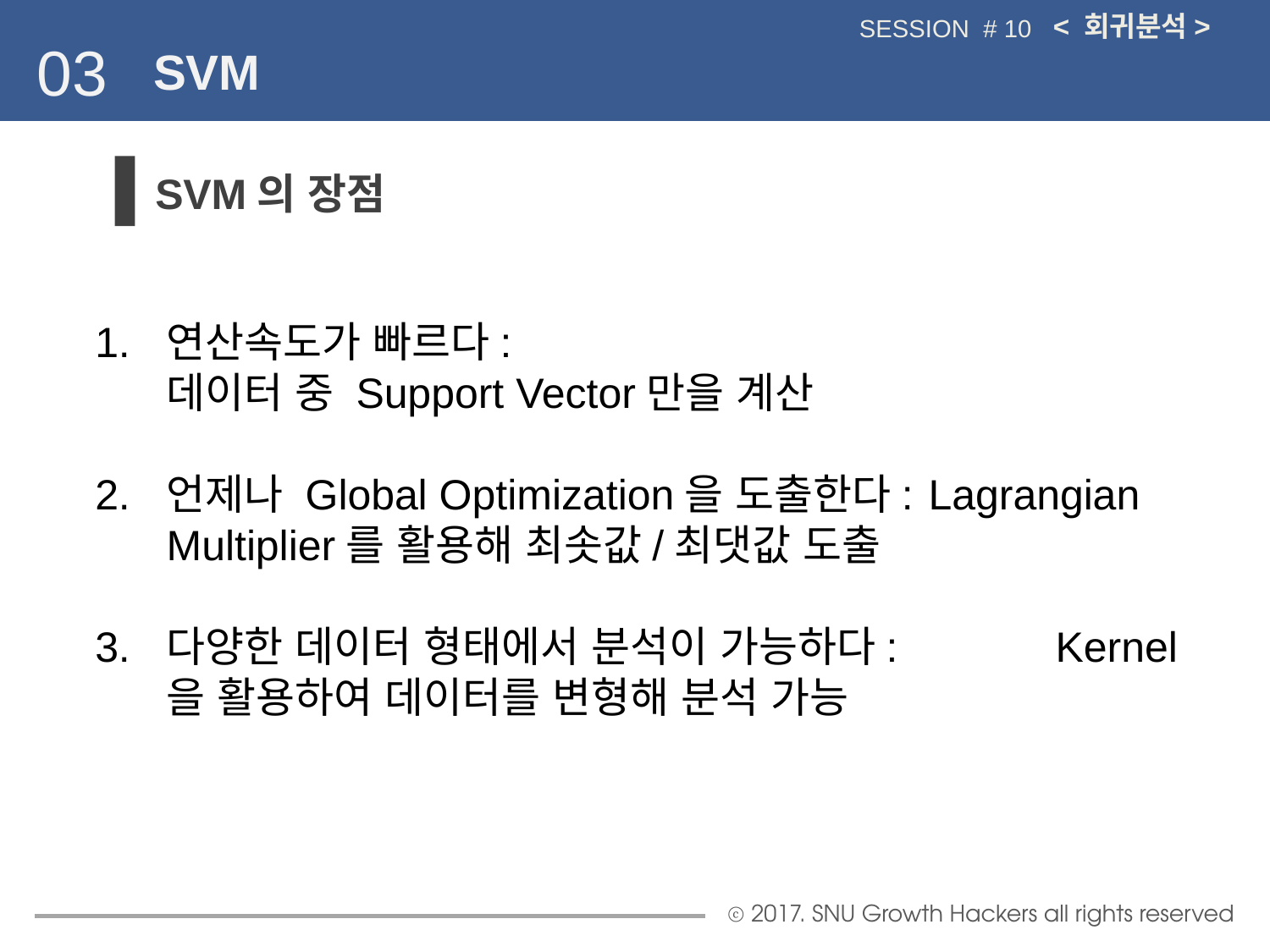

< 회귀분석>
SESSION  # 10
03
SVM

SVM의 장점
연산속도가 빠르다:						데이터 중 Support Vector만을 계산

언제나 Global Optimization을 도출한다:	Lagrangian Multiplier를 활용해 최솟값/최댓값 도출

다양한 데이터 형태에서 분석이 가능하다:		Kernel을 활용하여 데이터를 변형해 분석 가능
ⓒ 2017. SNU Growth Hackers all rights reserved